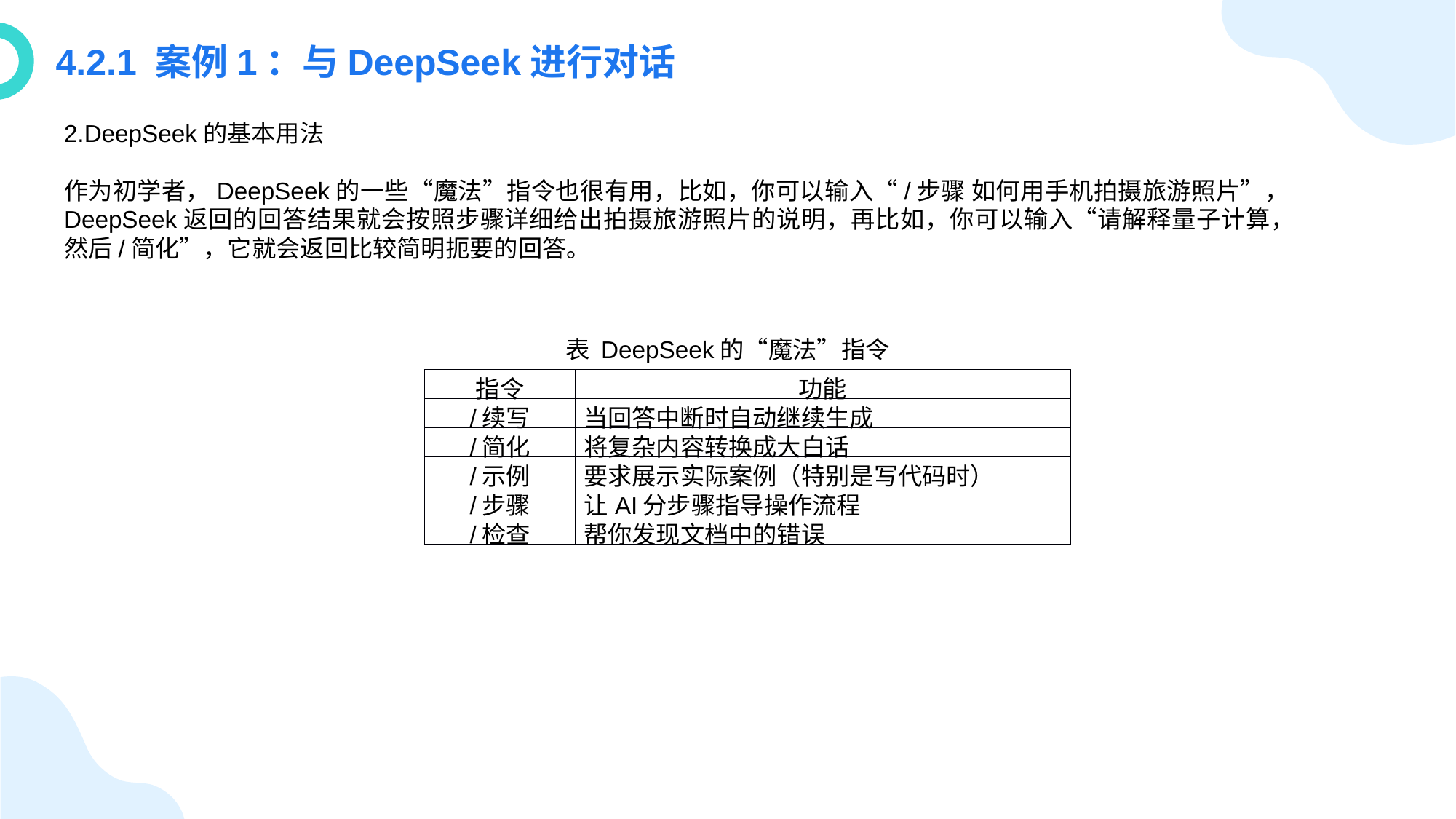

4.2.1 案例1：与DeepSeek进行对话

2.DeepSeek的基本用法
作为初学者，DeepSeek的一些“魔法”指令也很有用，比如，你可以输入“/步骤 如何⽤⼿机拍摄旅游照⽚”，DeepSeek返回的回答结果就会按照步骤详细给出拍摄旅游照片的说明，再比如，你可以输入“请解释量⼦计算，然后/简化”，它就会返回比较简明扼要的回答。
表 DeepSeek的“魔法”指令
| 指令 | 功能 |
| --- | --- |
| /续写 | 当回答中断时⾃动继续⽣成 |
| /简化 | 将复杂内容转换成⼤⽩话 |
| /⽰例 | 要求展⽰实际案例（特别是写代码时） |
| /步骤 | 让AI分步骤指导操作流程 |
| /检查 | 帮你发现⽂档中的错误 |